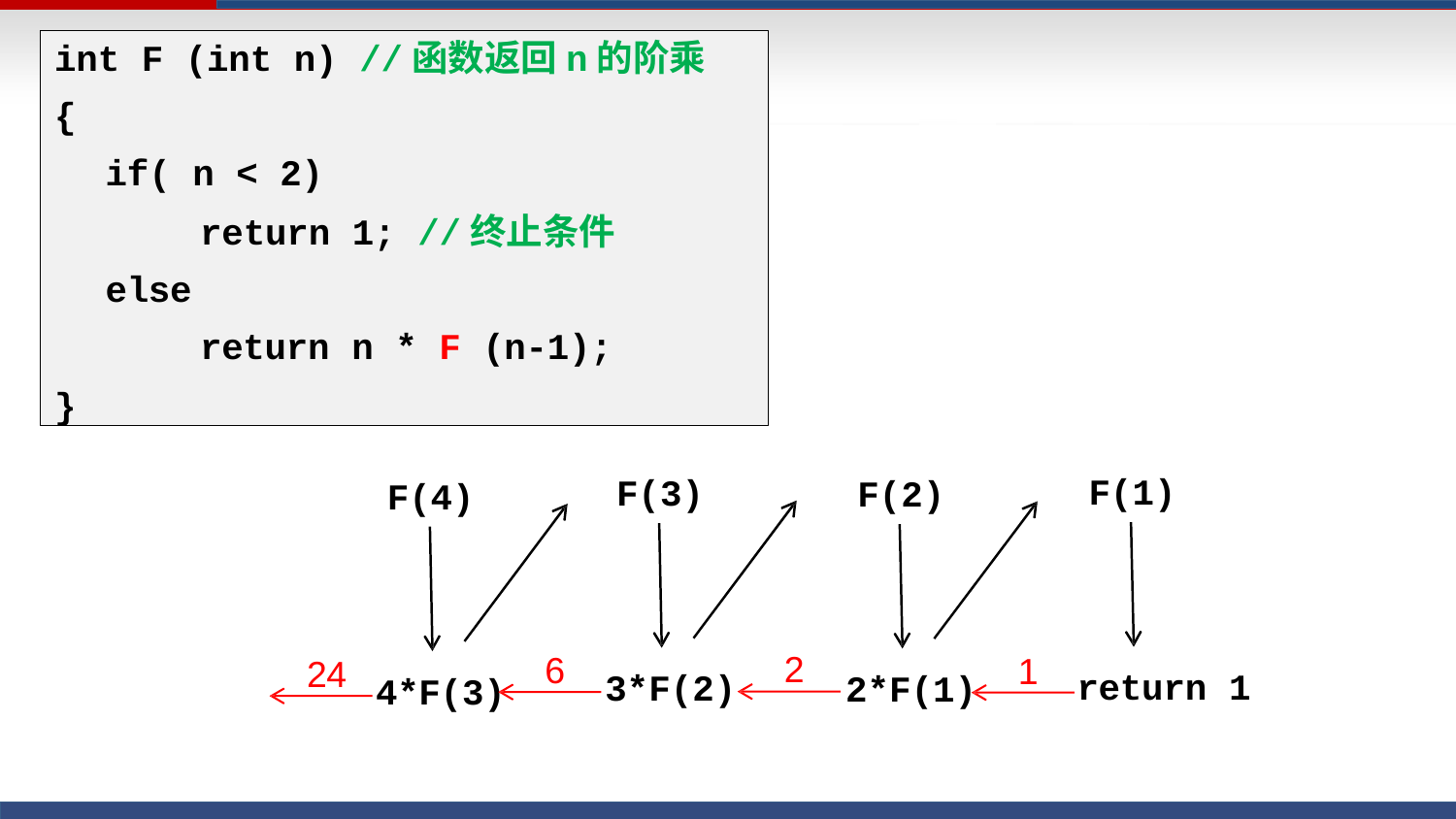

int F (int n) //函数返回n的阶乘
{
if( n < 2)
return 1; //终止条件
else
return n * F (n-1);
}
F(1)
F(3)
F(2)
F(4)

2
6
1
24
return 1
3*F(2)
2*F(1)
4*F(3)